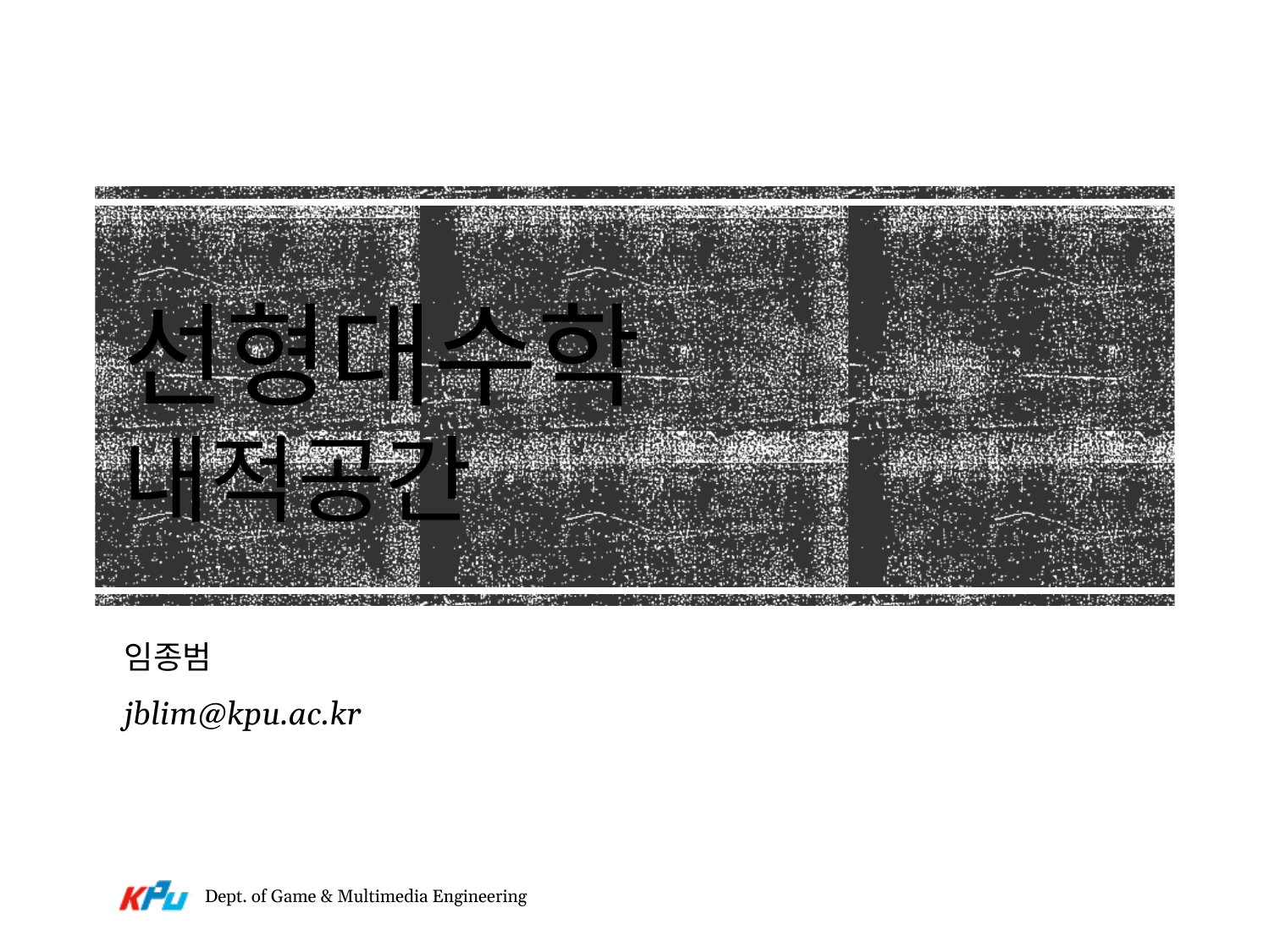

# 선형대수학 내적공간
임종범
jblim@kpu.ac.kr
Dept. of Game & Multimedia Engineering